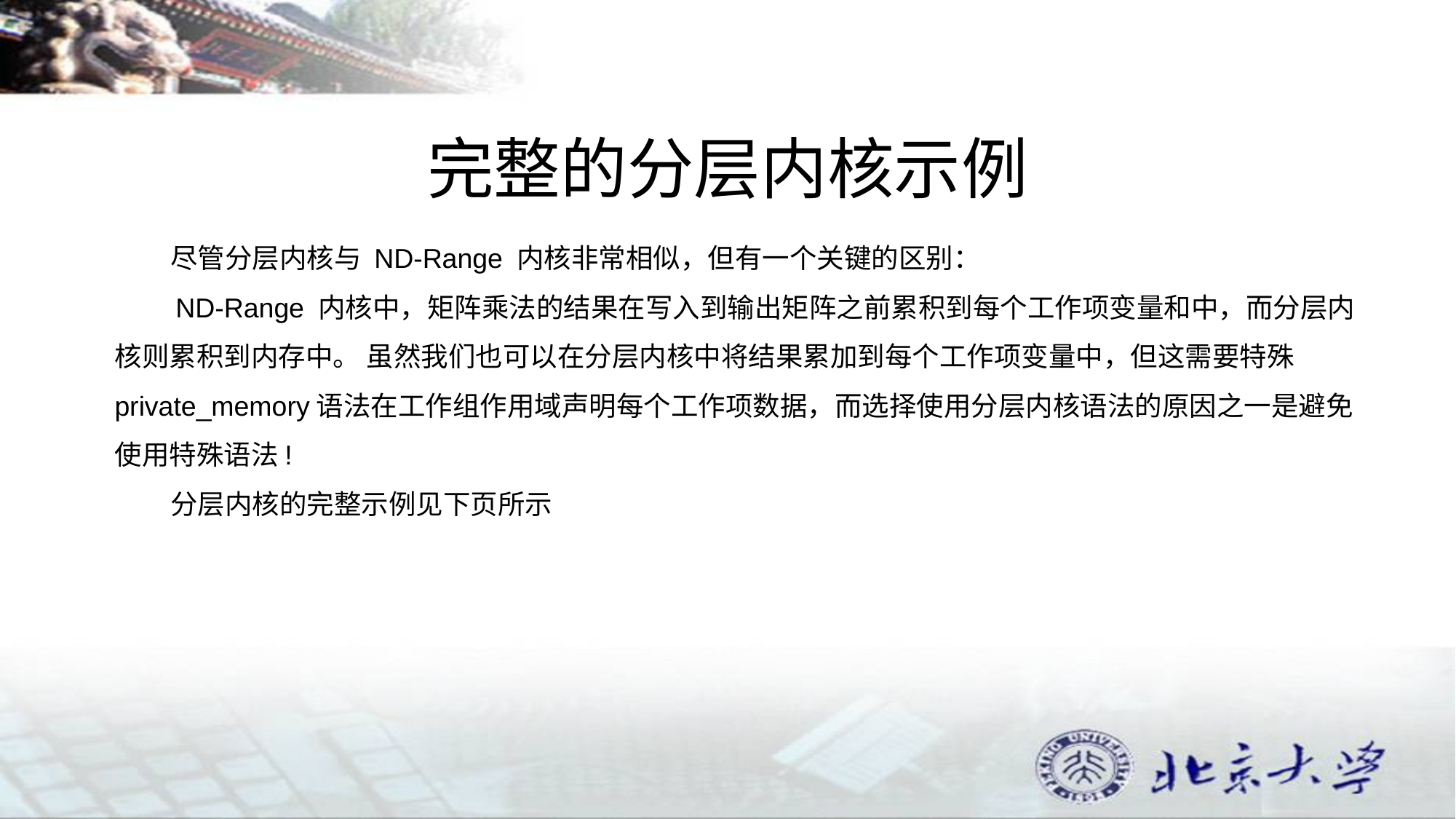

# 完整的分层内核示例
        尽管分层内核与 ND-Range 内核非常相似，但有一个关键的区别：
        ND-Range 内核中，矩阵乘法的结果在写入到输出矩阵之前累积到每个工作项变量和中，而分层内核则累积到内存中。 虽然我们也可以在分层内核中将结果累加到每个工作项变量中，但这需要特殊private_memory语法在工作组作用域声明每个工作项数据，而选择使用分层内核语法的原因之一是避免使用特殊语法!
        分层内核的完整示例见下页所示